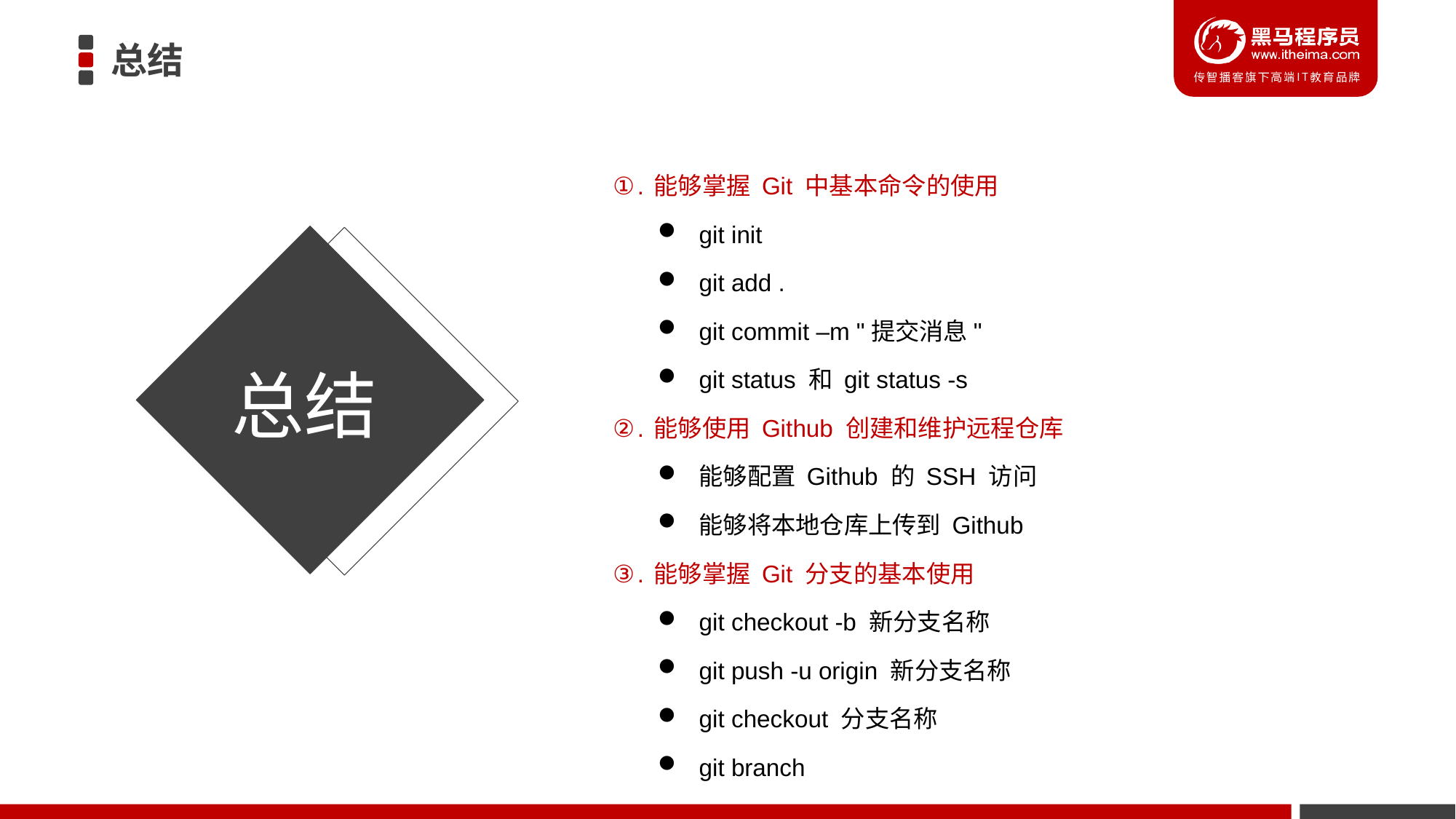

# 总结
能够掌握 Git 中基本命令的使用
git init
git add .
git commit –m "提交消息"
git status 和 git status -s
能够使用 Github 创建和维护远程仓库
能够配置 Github 的 SSH 访问
能够将本地仓库上传到 Github
能够掌握 Git 分支的基本使用
git checkout -b 新分支名称
git push -u origin 新分支名称
git checkout 分支名称
git branch